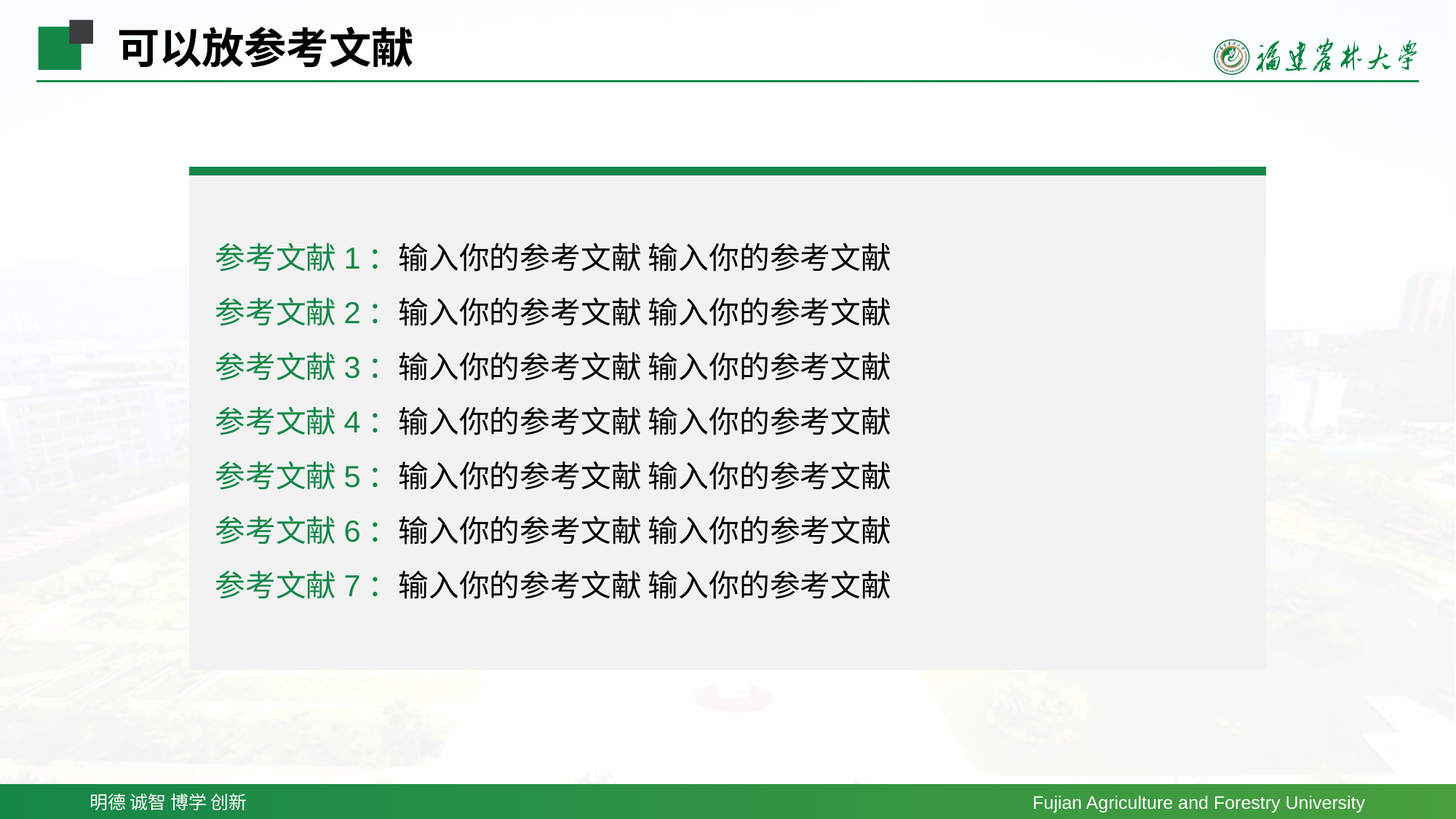

可以放参考文献

参考文献1：输入你的参考文献 输入你的参考文献
参考文献2：输入你的参考文献 输入你的参考文献
参考文献3：输入你的参考文献 输入你的参考文献
参考文献4：输入你的参考文献 输入你的参考文献
参考文献5：输入你的参考文献 输入你的参考文献
参考文献6：输入你的参考文献 输入你的参考文献
参考文献7：输入你的参考文献 输入你的参考文献